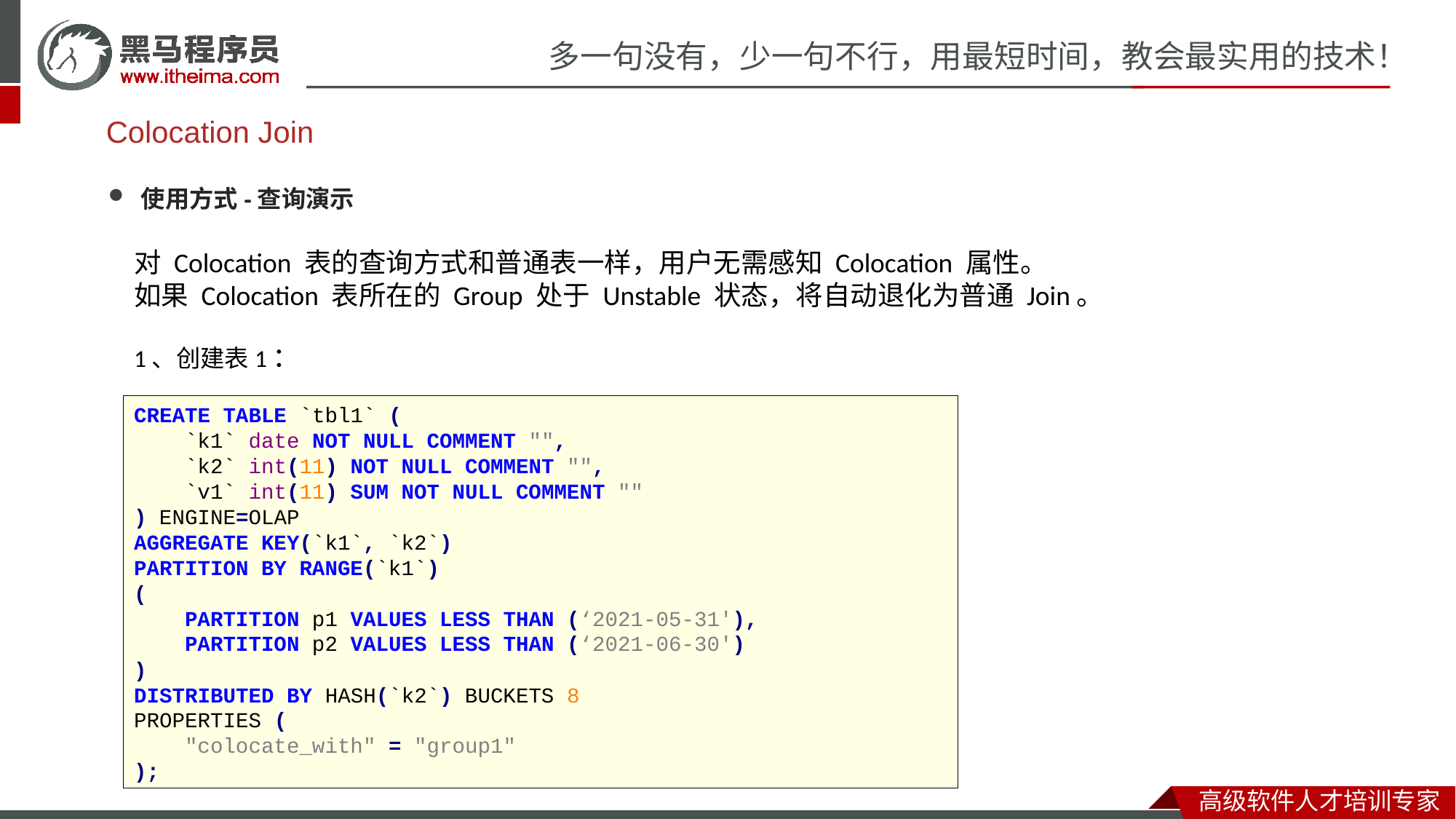

# Colocation Join
使用方式-查询演示
对 Colocation 表的查询方式和普通表一样，用户无需感知 Colocation 属性。
如果 Colocation 表所在的 Group 处于 Unstable 状态，将自动退化为普通 Join。
1、创建表1：
CREATE TABLE `tbl1` (
    `k1` date NOT NULL COMMENT "",
    `k2` int(11) NOT NULL COMMENT "",
    `v1` int(11) SUM NOT NULL COMMENT ""
) ENGINE=OLAP
AGGREGATE KEY(`k1`, `k2`)
PARTITION BY RANGE(`k1`)
(
    PARTITION p1 VALUES LESS THAN (‘2021-05-31'),
    PARTITION p2 VALUES LESS THAN (‘2021-06-30')
)
DISTRIBUTED BY HASH(`k2`) BUCKETS 8
PROPERTIES (
    "colocate_with" = "group1"
);